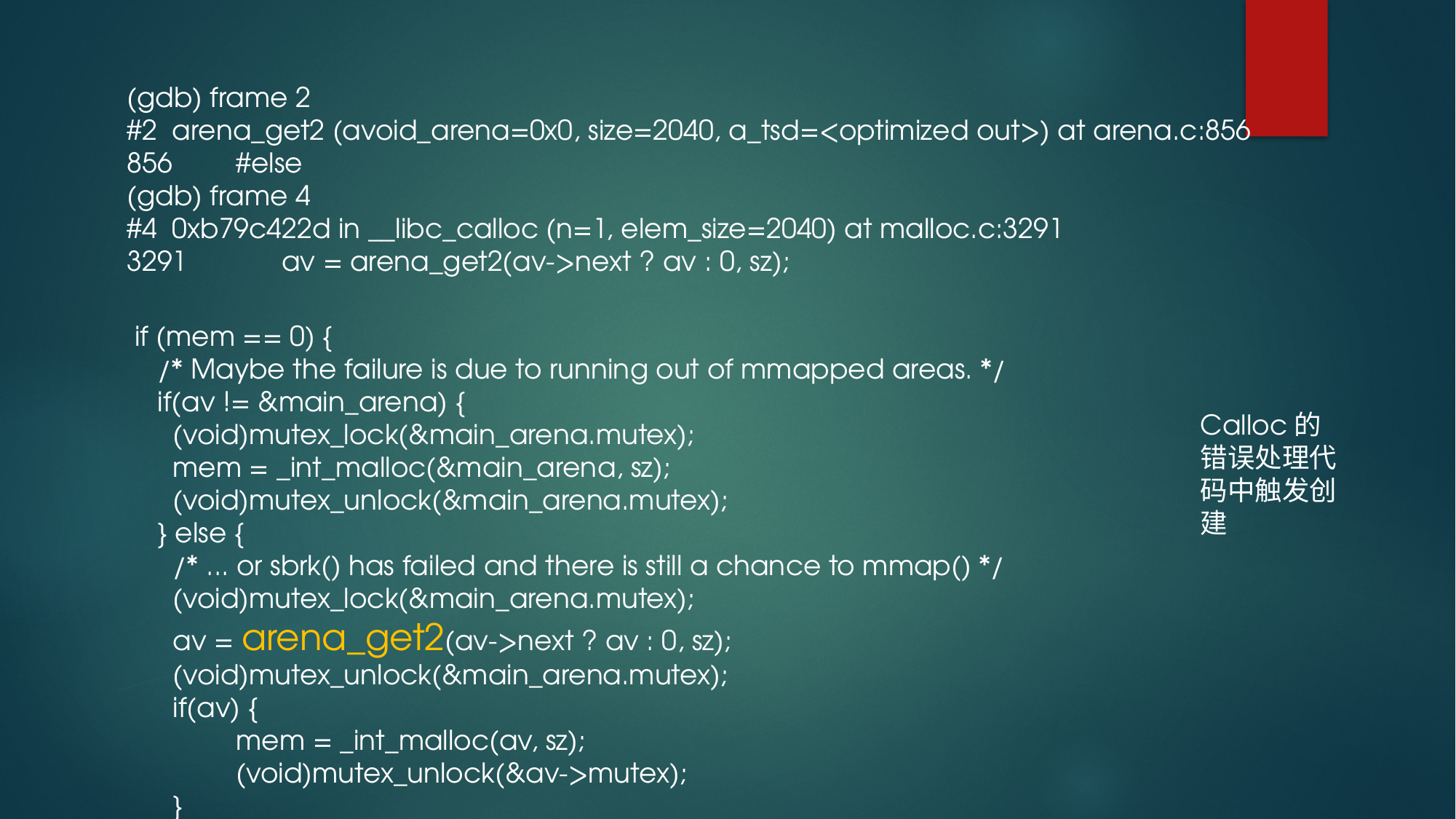

(gdb) frame 2
#2  arena_get2 (avoid_arena=0x0, size=2040, a_tsd=<optimized out>) at arena.c:856
856	#else
(gdb) frame 4
#4  0xb79c422d in __libc_calloc (n=1, elem_size=2040) at malloc.c:3291
3291	      av = arena_get2(av->next ? av : 0, sz);
 if (mem == 0) {
    /* Maybe the failure is due to running out of mmapped areas. */
    if(av != &main_arena) {
      (void)mutex_lock(&main_arena.mutex);
      mem = _int_malloc(&main_arena, sz);
      (void)mutex_unlock(&main_arena.mutex);
    } else {
      /* ... or sbrk() has failed and there is still a chance to mmap() */
      (void)mutex_lock(&main_arena.mutex);
      av = arena_get2(av->next ? av : 0, sz);
      (void)mutex_unlock(&main_arena.mutex);
      if(av) {
	mem = _int_malloc(av, sz);
	(void)mutex_unlock(&av->mutex);
      }
    }
    if (mem == 0) return 0;
Calloc的错误处理代码中触发创建